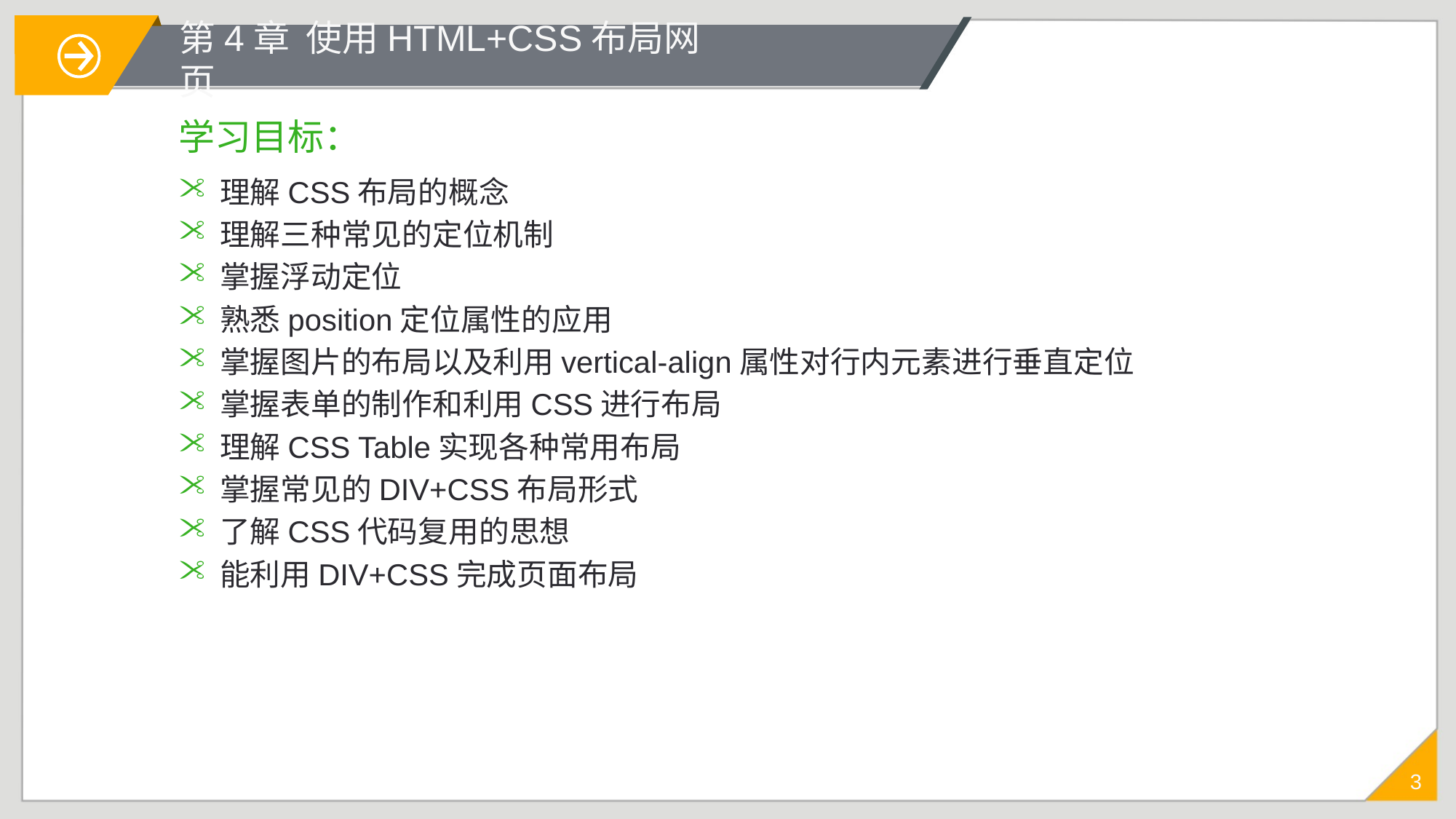

# 第4章  使用HTML+CSS布局网页
学习目标：
理解CSS布局的概念
理解三种常见的定位机制
掌握浮动定位
熟悉position定位属性的应用
掌握图片的布局以及利用vertical-align属性对行内元素进行垂直定位
掌握表单的制作和利用CSS进行布局
理解CSS Table实现各种常用布局
掌握常见的DIV+CSS布局形式
了解CSS代码复用的思想
能利用DIV+CSS完成页面布局